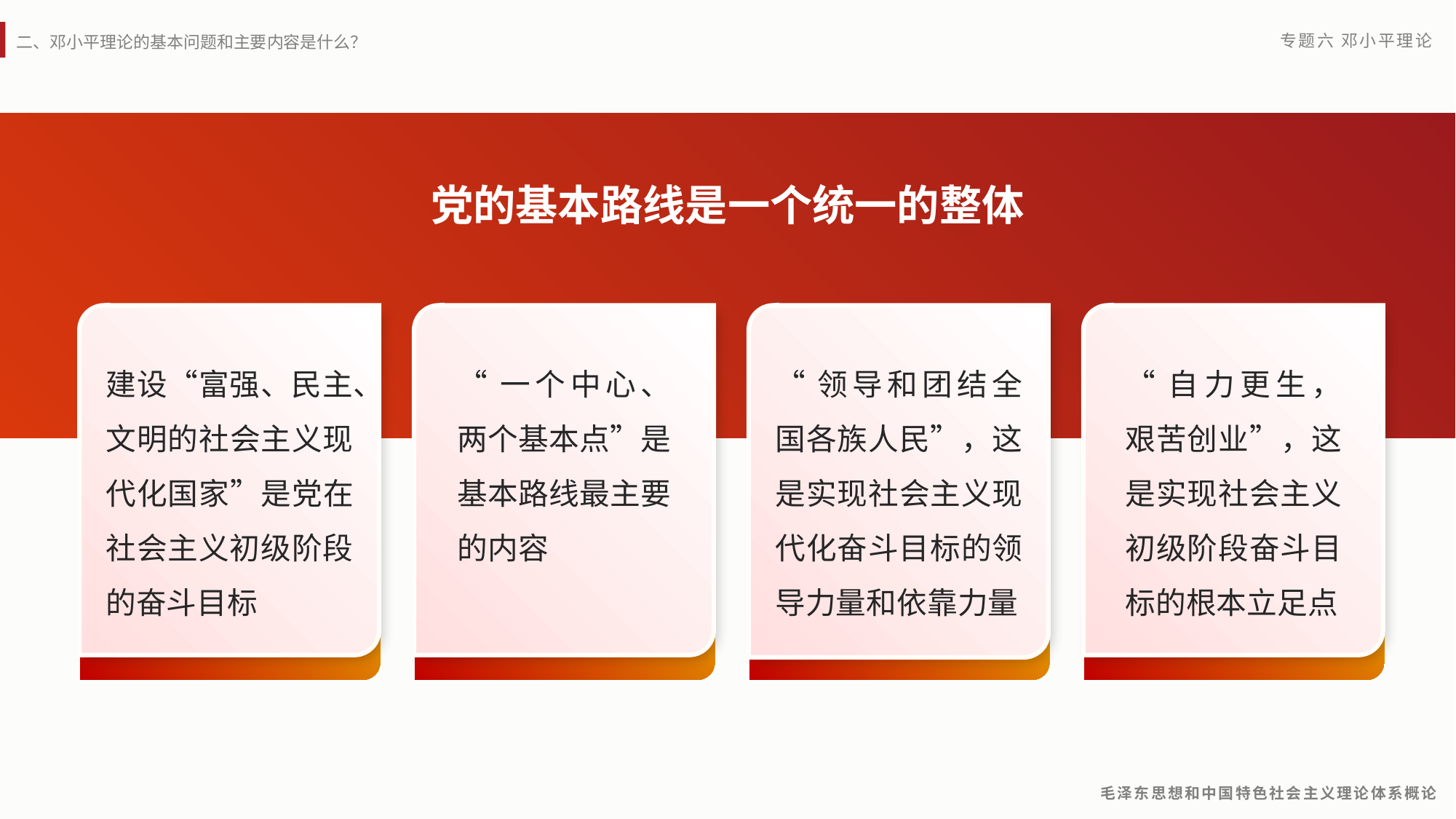

党的基本路线是一个统一的整体

建设“富强、民主、文明的社会主义现代化国家”是党在社会主义初级阶段的奋斗目标
“一个中心、两个基本点”是基本路线最主要的内容
“领导和团结全国各族人民”，这是实现社会主义现代化奋斗目标的领导力量和依靠力量
“自力更生，艰苦创业”，这是实现社会主义初级阶段奋斗目标的根本立足点